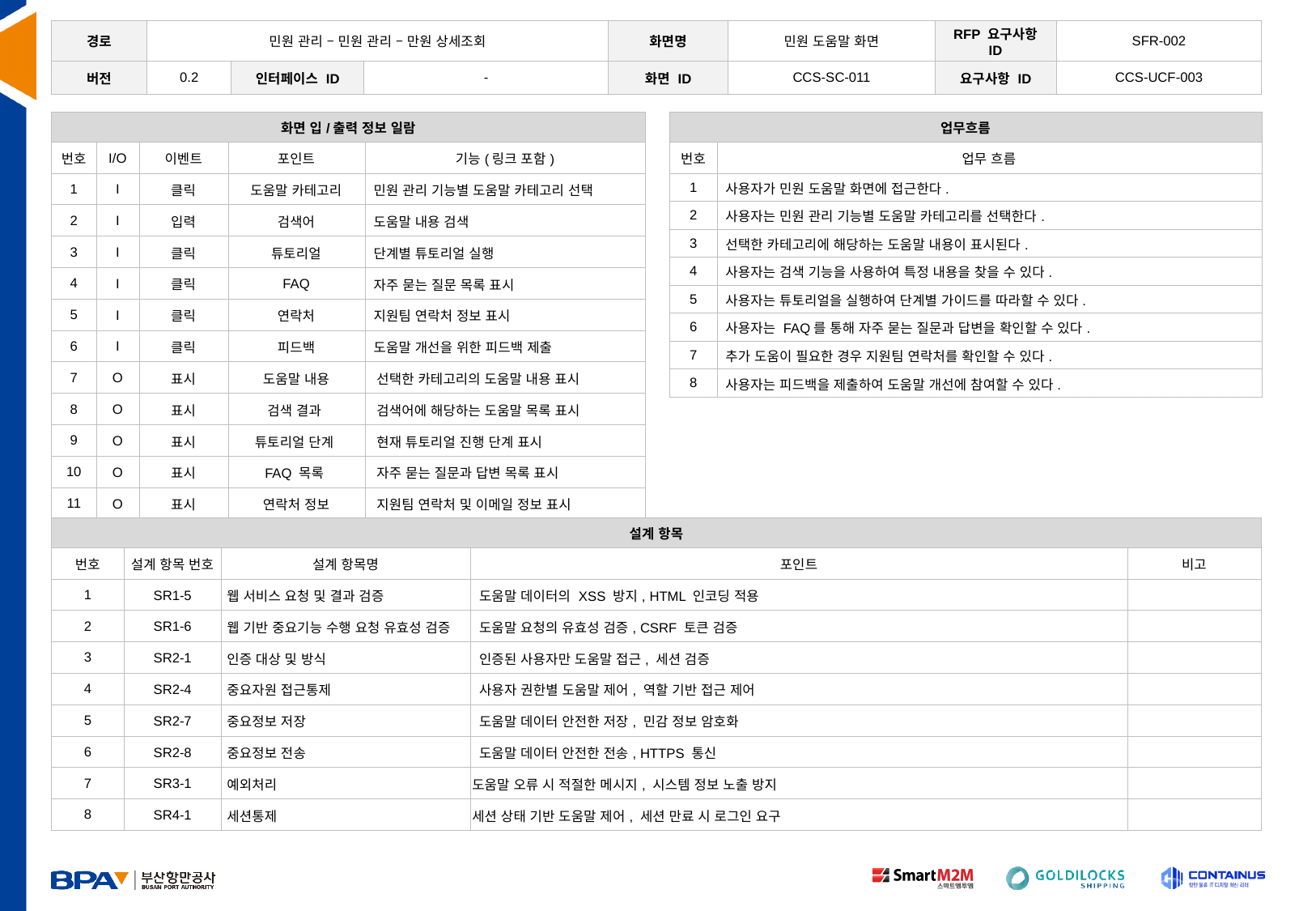

| 경로 | 민원 관리 – 민원 관리 – 만원 상세조회 |  |  | 화면명 | 민원 도움말 화면 | RFP 요구사항 ID | SFR-002 |
| --- | --- | --- | --- | --- | --- | --- | --- |
| 버전 | 0.2 | 인터페이스 ID | - | 화면 ID | CCS-SC-011 | 요구사항 ID | CCS-UCF-003 |
| 화면 입/출력 정보 일람 |  |  |  |  |
| --- | --- | --- | --- | --- |
| 번호 | I/O | 이벤트 | 포인트 | 기능(링크 포함) |
| 1 | I | 클릭 | 도움말 카테고리 | 민원 관리 기능별 도움말 카테고리 선택 |
| 2 | I | 입력 | 검색어 | 도움말 내용 검색 |
| 3 | I | 클릭 | 튜토리얼 | 단계별 튜토리얼 실행 |
| 4 | I | 클릭 | FAQ | 자주 묻는 질문 목록 표시 |
| 5 | I | 클릭 | 연락처 | 지원팀 연락처 정보 표시 |
| 6 | I | 클릭 | 피드백 | 도움말 개선을 위한 피드백 제출 |
| 7 | O | 표시 | 도움말 내용 | 선택한 카테고리의 도움말 내용 표시 |
| 8 | O | 표시 | 검색 결과 | 검색어에 해당하는 도움말 목록 표시 |
| 9 | O | 표시 | 튜토리얼 단계 | 현재 튜토리얼 진행 단계 표시 |
| 10 | O | 표시 | FAQ 목록 | 자주 묻는 질문과 답변 목록 표시 |
| 11 | O | 표시 | 연락처 정보 | 지원팀 연락처 및 이메일 정보 표시 |
| 업무흐름 |  |
| --- | --- |
| 번호 | 업무 흐름 |
| 1 | 사용자가 민원 도움말 화면에 접근한다. |
| 2 | 사용자는 민원 관리 기능별 도움말 카테고리를 선택한다. |
| 3 | 선택한 카테고리에 해당하는 도움말 내용이 표시된다. |
| 4 | 사용자는 검색 기능을 사용하여 특정 내용을 찾을 수 있다. |
| 5 | 사용자는 튜토리얼을 실행하여 단계별 가이드를 따라할 수 있다. |
| 6 | 사용자는 FAQ를 통해 자주 묻는 질문과 답변을 확인할 수 있다. |
| 7 | 추가 도움이 필요한 경우 지원팀 연락처를 확인할 수 있다. |
| 8 | 사용자는 피드백을 제출하여 도움말 개선에 참여할 수 있다. |
| 설계 항목 |  |  |  |  |
| --- | --- | --- | --- | --- |
| 번호 | 설계 항목 번호 | 설계 항목명 | 포인트 | 비고 |
| 1 | SR1-5 | 웹 서비스 요청 및 결과 검증 | 도움말 데이터의 XSS 방지, HTML 인코딩 적용 |  |
| 2 | SR1-6 | 웹 기반 중요기능 수행 요청 유효성 검증 | 도움말 요청의 유효성 검증, CSRF 토큰 검증 |  |
| 3 | SR2-1 | 인증 대상 및 방식 | 인증된 사용자만 도움말 접근, 세션 검증 |  |
| 4 | SR2-4 | 중요자원 접근통제 | 사용자 권한별 도움말 제어, 역할 기반 접근 제어 |  |
| 5 | SR2-7 | 중요정보 저장 | 도움말 데이터 안전한 저장, 민감 정보 암호화 |  |
| 6 | SR2-8 | 중요정보 전송 | 도움말 데이터 안전한 전송, HTTPS 통신 |  |
| 7 | SR3-1 | 예외처리 | 도움말 오류 시 적절한 메시지, 시스템 정보 노출 방지 |  |
| 8 | SR4-1 | 세션통제 | 세션 상태 기반 도움말 제어, 세션 만료 시 로그인 요구 |  |